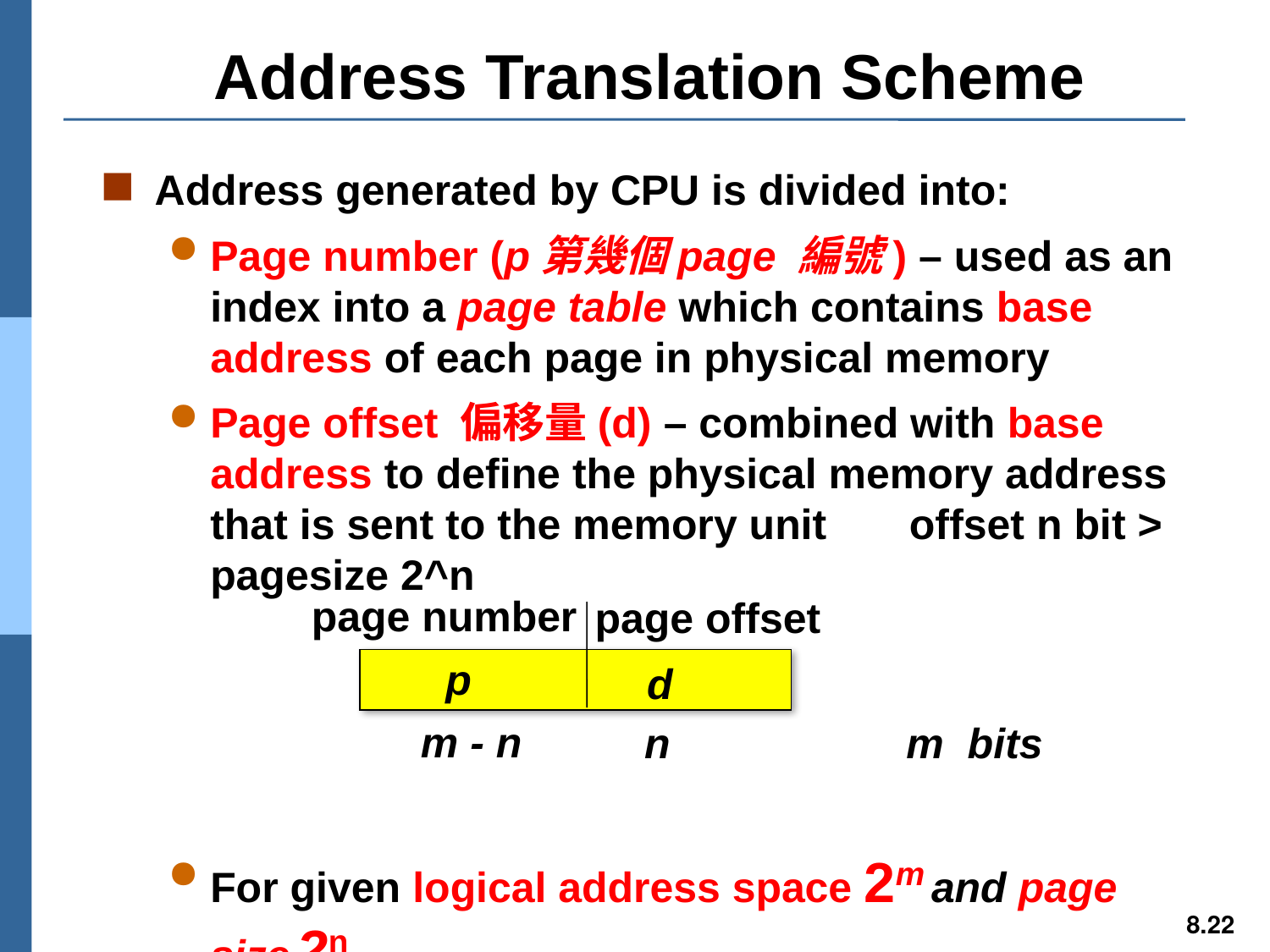

# Address Translation Scheme
Address generated by CPU is divided into:
Page number (p第幾個page 編號) – used as an index into a page table which contains base address of each page in physical memory
Page offset 偏移量(d) – combined with base address to define the physical memory address that is sent to the memory unit       offset n bit > pagesize 2^n

For given logical address space 2m and page size 2n
page number
page offset

p

d
m - n
n                    m  bits